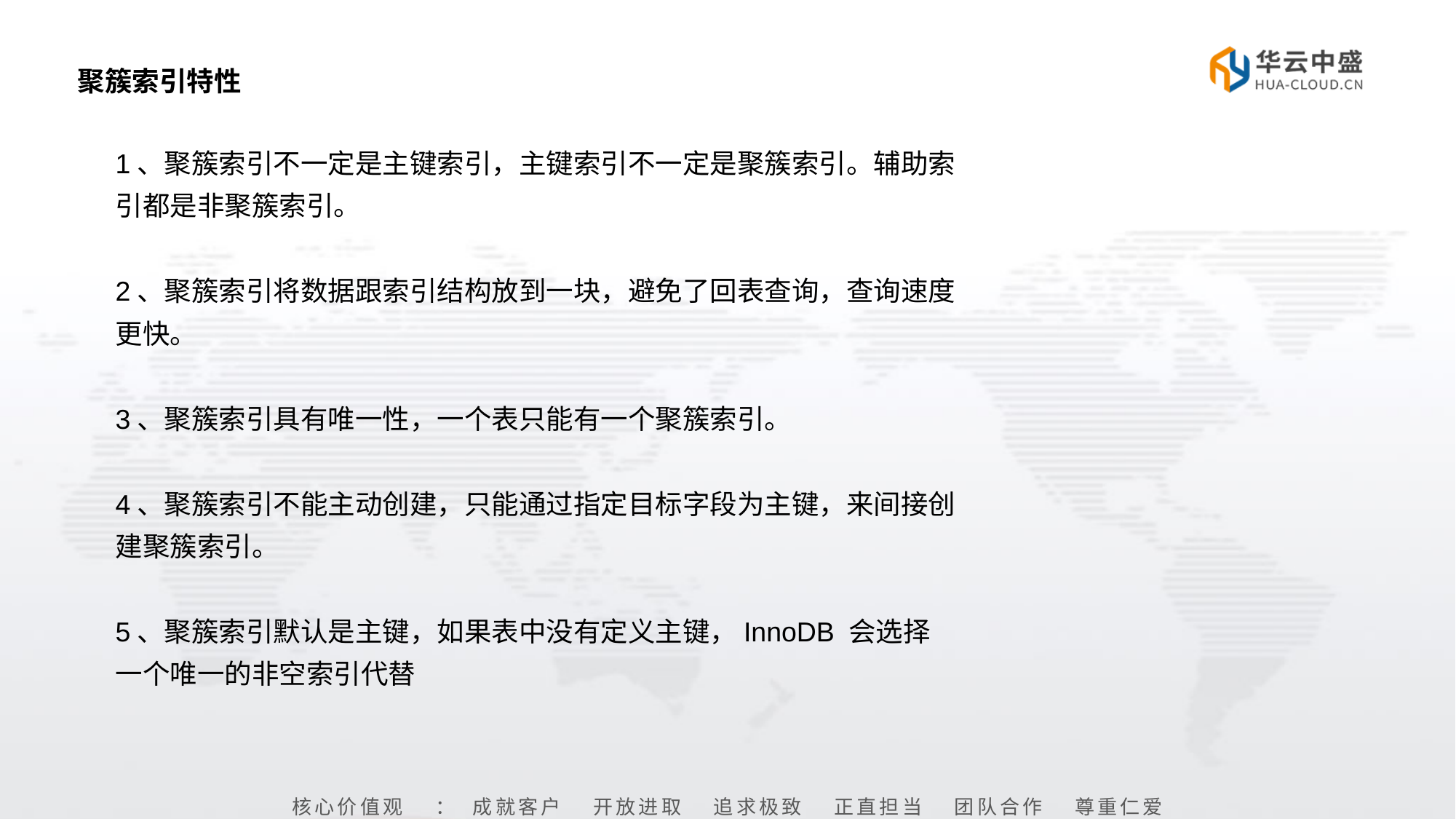

# 聚簇索引特性

1、聚簇索引不一定是主键索引，主键索引不一定是聚簇索引。辅助索引都是非聚簇索引。

2、聚簇索引将数据跟索引结构放到一块，避免了回表查询，查询速度更快。

3、聚簇索引具有唯一性，一个表只能有一个聚簇索引。

4、聚簇索引不能主动创建，只能通过指定目标字段为主键，来间接创建聚簇索引。

5、聚簇索引默认是主键，如果表中没有定义主键，InnoDB 会选择一个唯一的非空索引代替